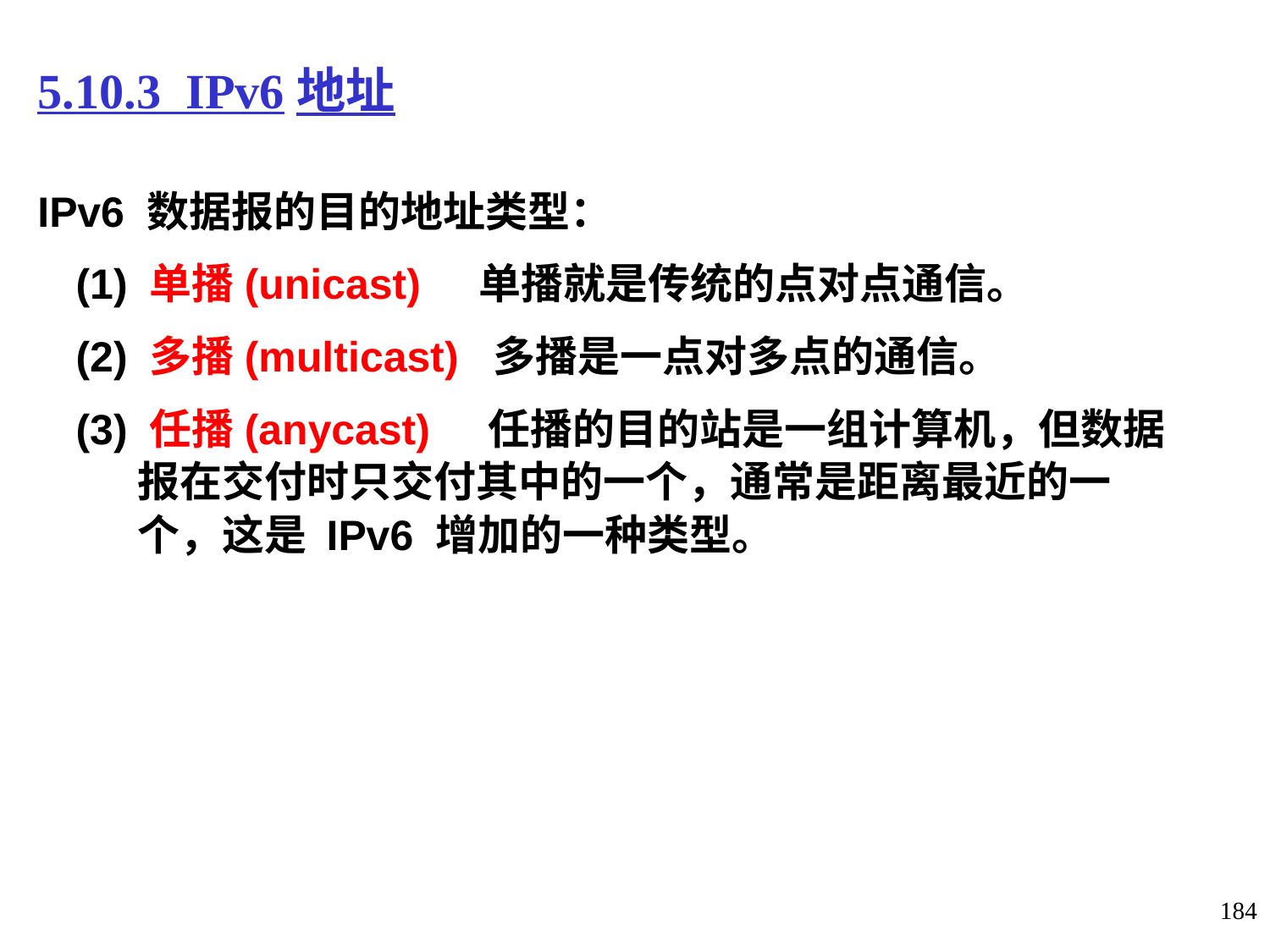

# 5.10.3  IPv6地址
IPv6 数据报的目的地址类型：
(1) 单播(unicast)    单播就是传统的点对点通信。
(2) 多播(multicast)  多播是一点对多点的通信。
(3) 任播(anycast)    任播的目的站是一组计算机，但数据报在交付时只交付其中的一个，通常是距离最近的一个，这是 IPv6 增加的一种类型。

184